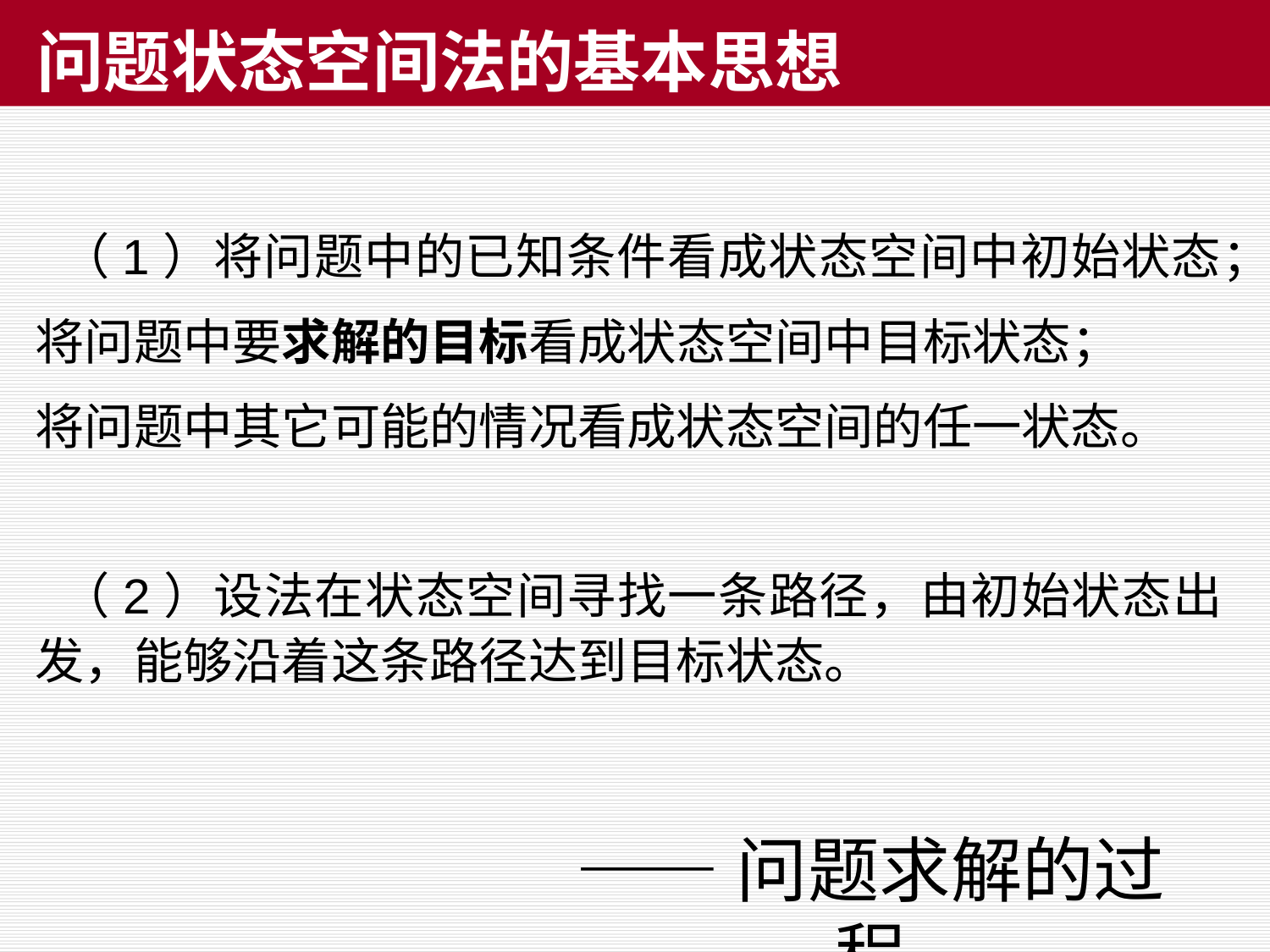

# 问题状态空间法的基本思想
 （1）将问题中的已知条件看成状态空间中初始状态；
将问题中要求解的目标看成状态空间中目标状态；
将问题中其它可能的情况看成状态空间的任一状态。

 （2）设法在状态空间寻找一条路径，由初始状态出发，能够沿着这条路径达到目标状态。
——问题求解的过程